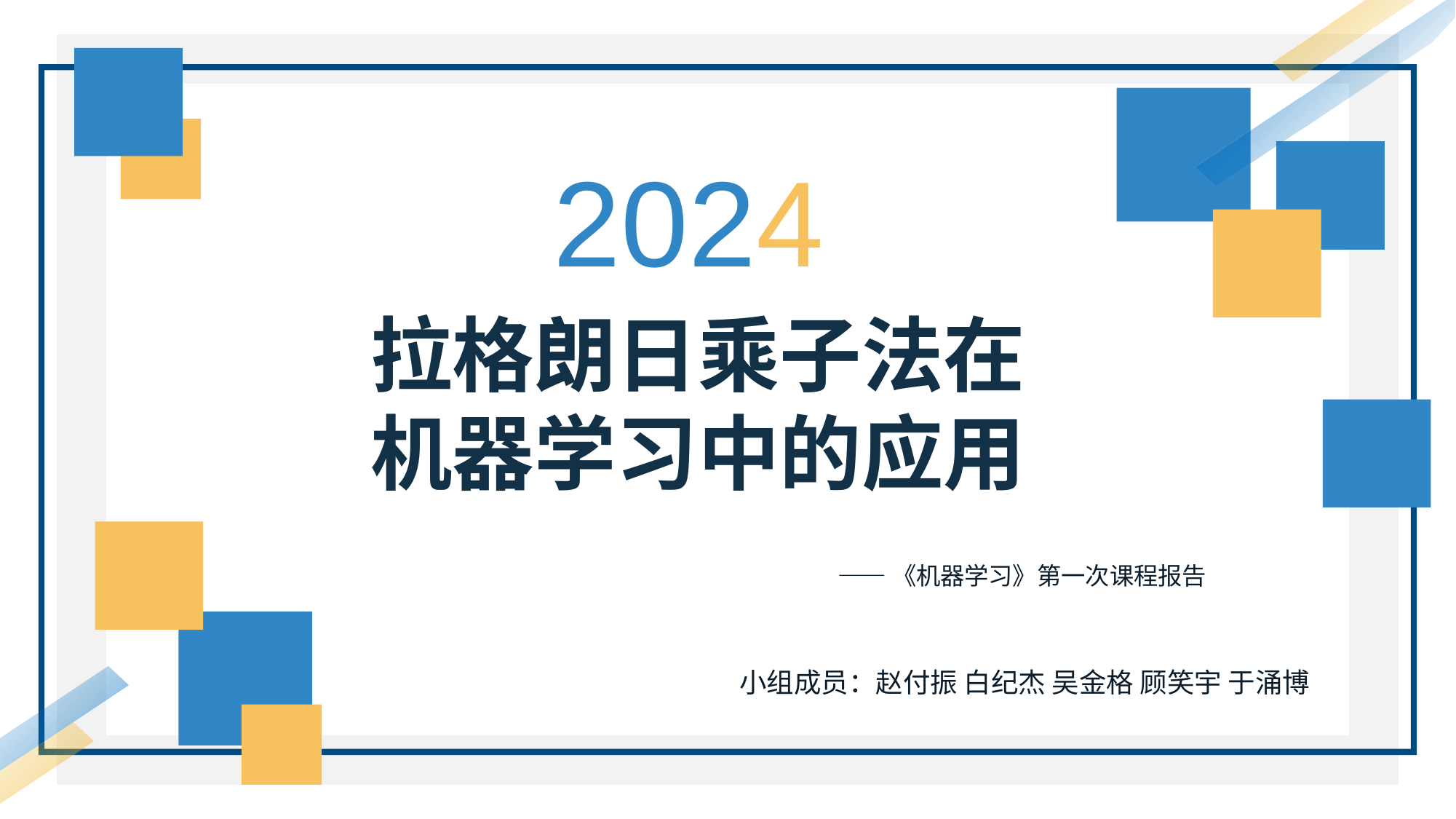

2024

拉格朗日乘子法在
机器学习中的应用

——《机器学习》第一次课程报告

小组成员：赵付振 白纪杰 吴金格 顾笑宇 于涌博